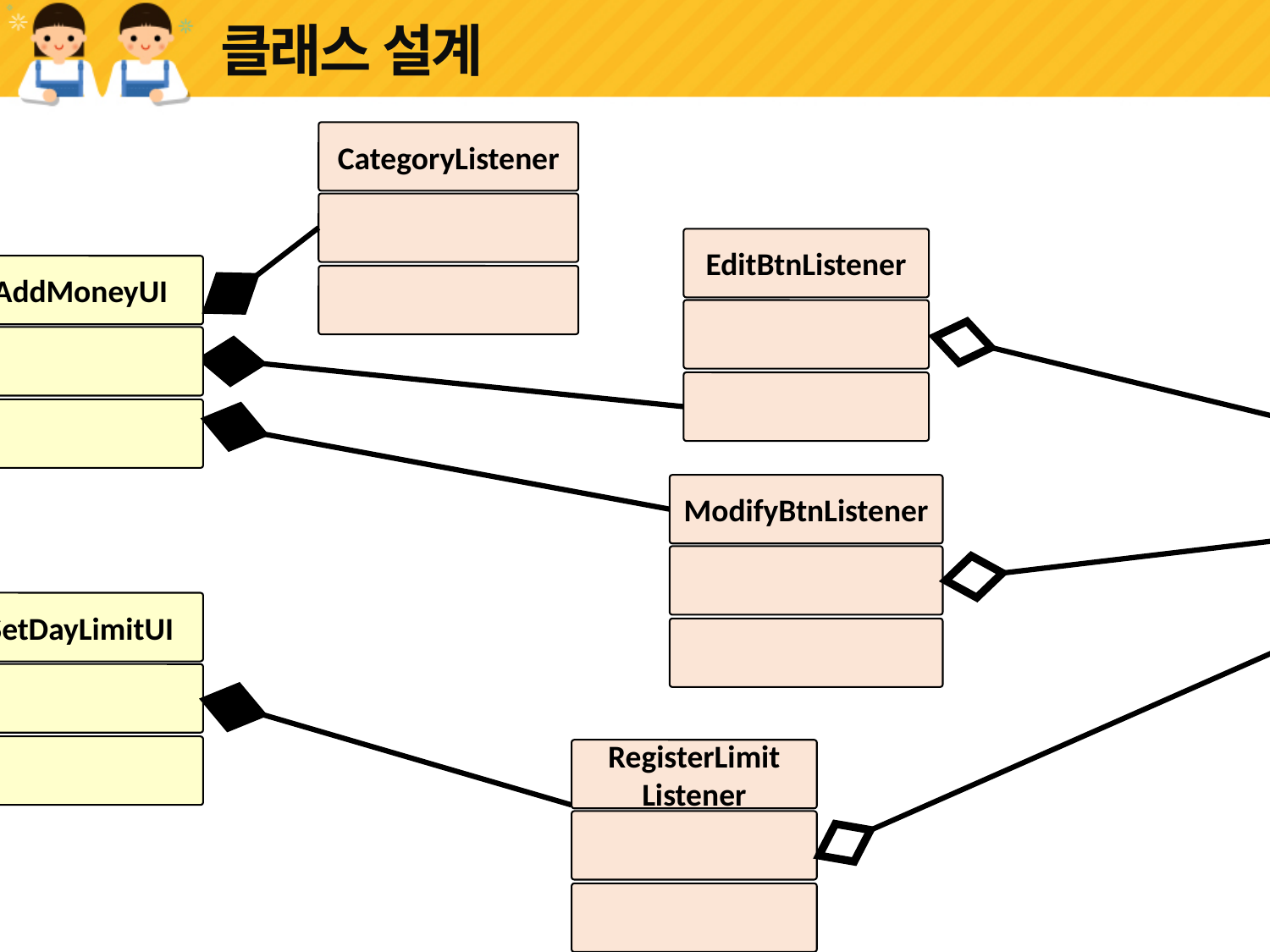

OneHistory
Listener

TodayLimit
Listener

# 클래스 설계
CategoryListener

EditBtnListener

AddMoneyUI

EditBtnListener

ModifyBtnListener

SetDayLimitUI

RegisterLimit
Listener

MonthAccountBtnListenerr

YearAccountBtn
Listenerr